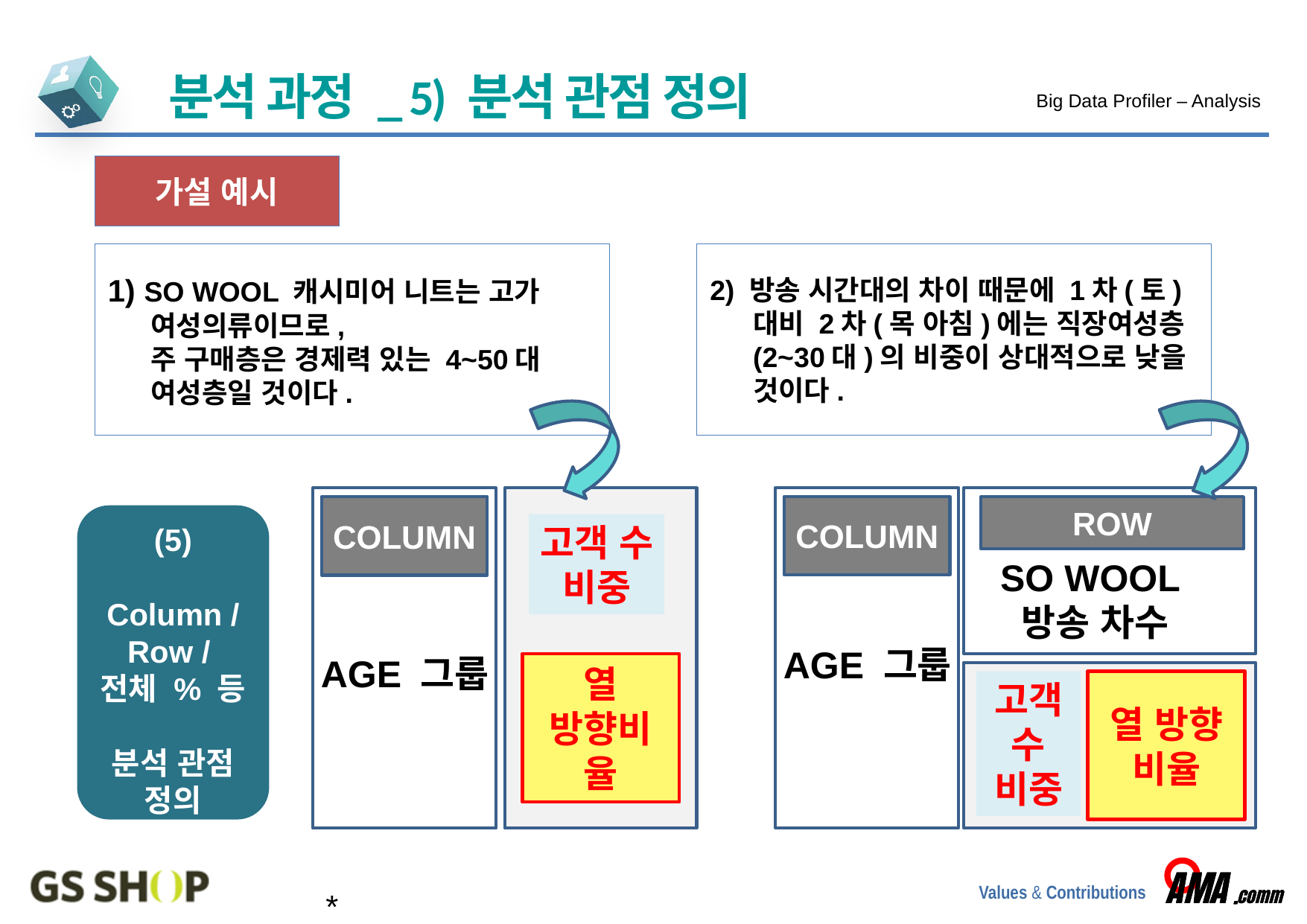

분석 과정 _ 5) 분석 관점 정의
Big Data Profiler – Analysis
가설 예시
1) SO WOOL 캐시미어 니트는 고가 여성의류이므로,
주 구매층은 경제력 있는 4~50대 여성층일 것이다.
2) 방송 시간대의 차이 때문에 1차(토) 대비 2차(목 아침)에는 직장여성층 (2~30대)의 비중이 상대적으로 낮을 것이다.

COLUMN
고객 수
비중
AGE 그룹

COLUMN
ROW
SO WOOL
방송 차수
AGE 그룹

고객 수
비중
(5)

Column / Row /
전체 % 등
분석 관점 정의
열 방향비율
열 방향 비율
*